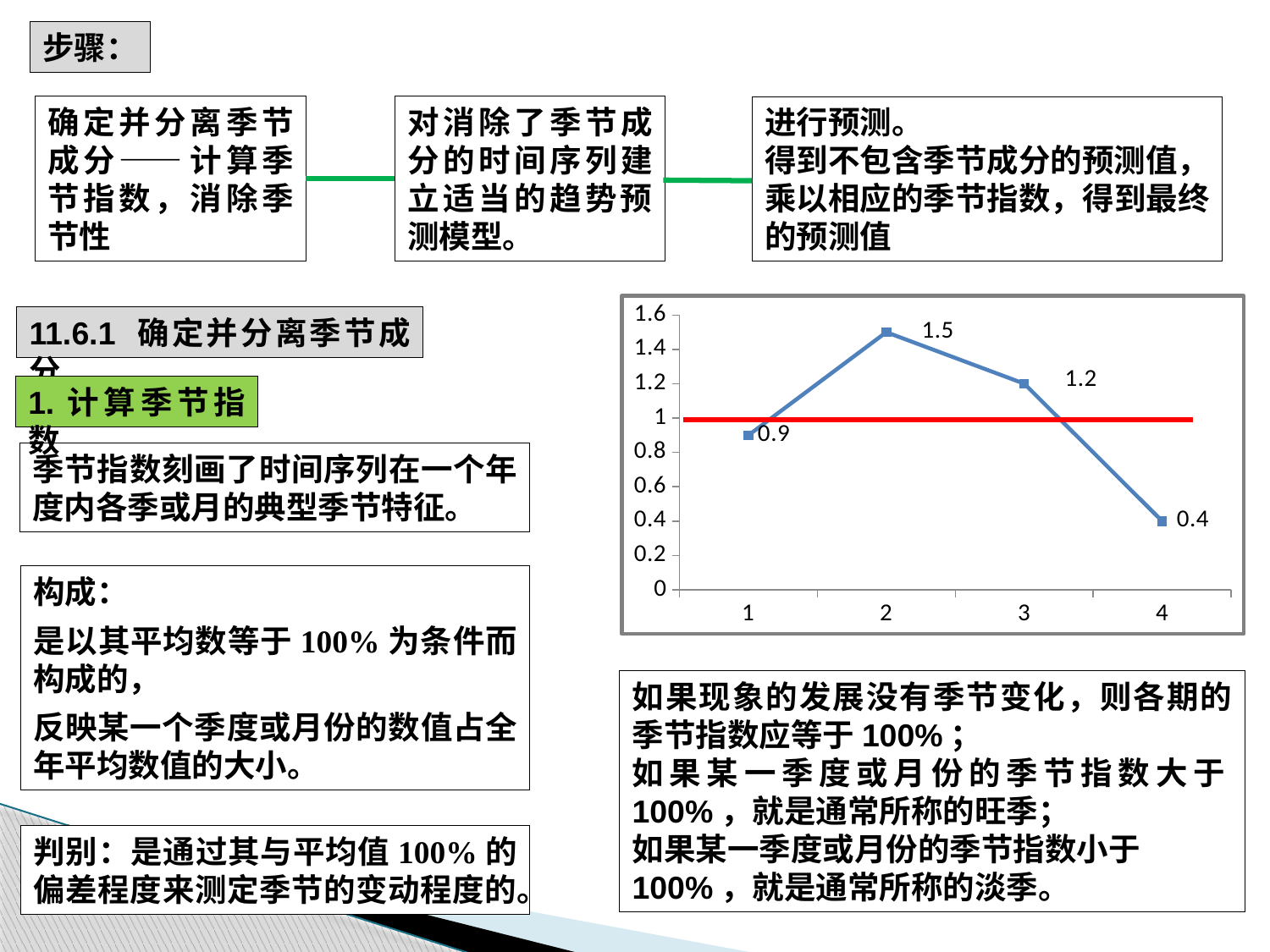

步骤：
对消除了季节成分的时间序列建立适当的趋势预测模型。
确定并分离季节成分——计算季节指数，消除季节性
进行预测。
得到不包含季节成分的预测值，
乘以相应的季节指数，得到最终的预测值

### Chart

| Category |  |
|---|---|
11.6.1 确定并分离季节成分
1.计算季节指数
季节指数刻画了时间序列在一个年度内各季或月的典型季节特征。
构成：
是以其平均数等于100%为条件而构成的，
反映某一个季度或月份的数值占全年平均数值的大小。
如果现象的发展没有季节变化，则各期的季节指数应等于100%；
如果某一季度或月份的季节指数大于100%，就是通常所称的旺季；
如果某一季度或月份的季节指数小于100%，就是通常所称的淡季。
判别：是通过其与平均值100%的偏差程度来测定季节的变动程度的。